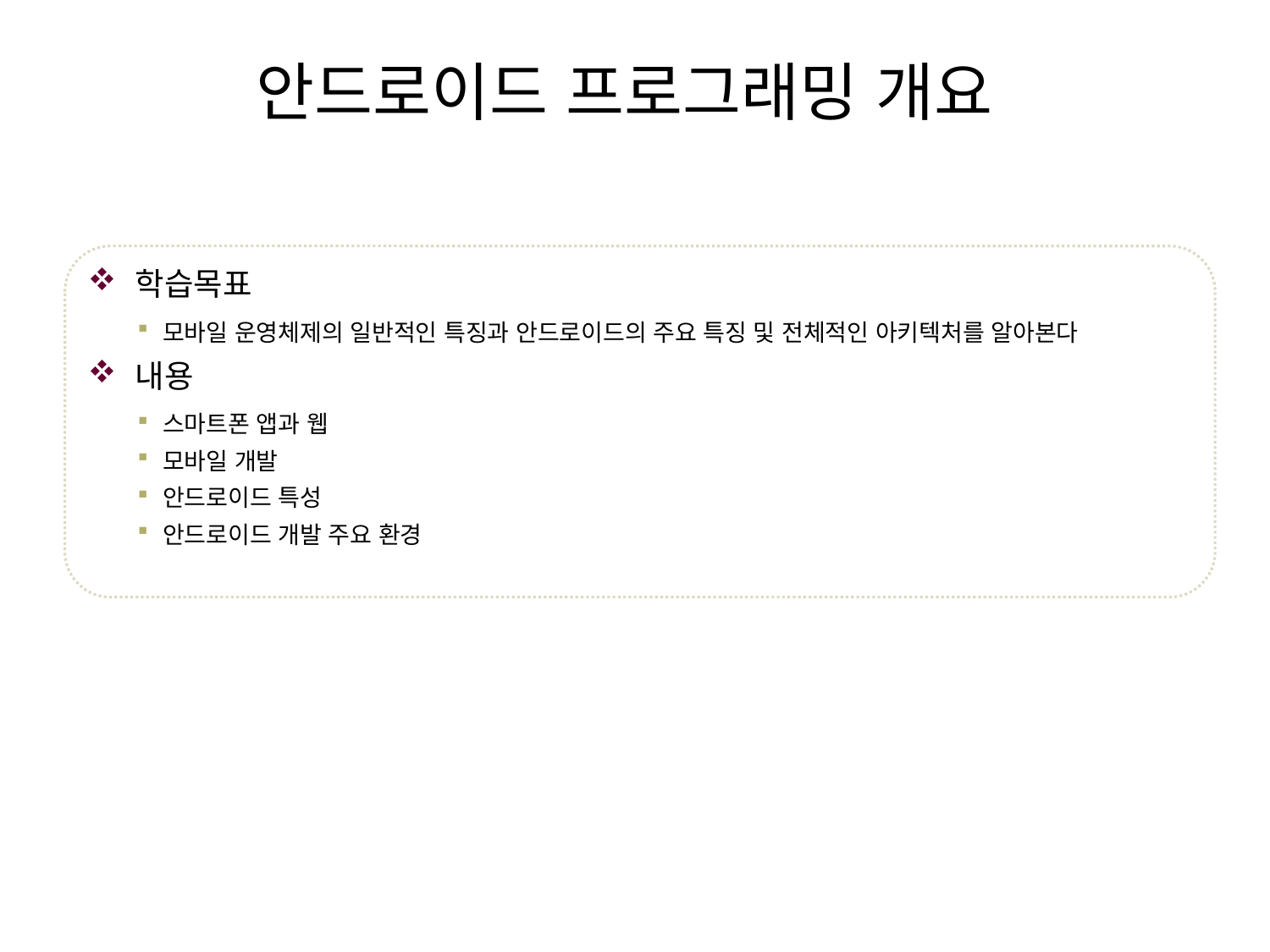

안드로이드 프로그래밍 개요
학습목표
모바일 운영체제의 일반적인 특징과 안드로이드의 주요 특징 및 전체적인 아키텍처를 알아본다
내용
스마트폰 앱과 웹
모바일 개발
안드로이드 특성
안드로이드 개발 주요 환경